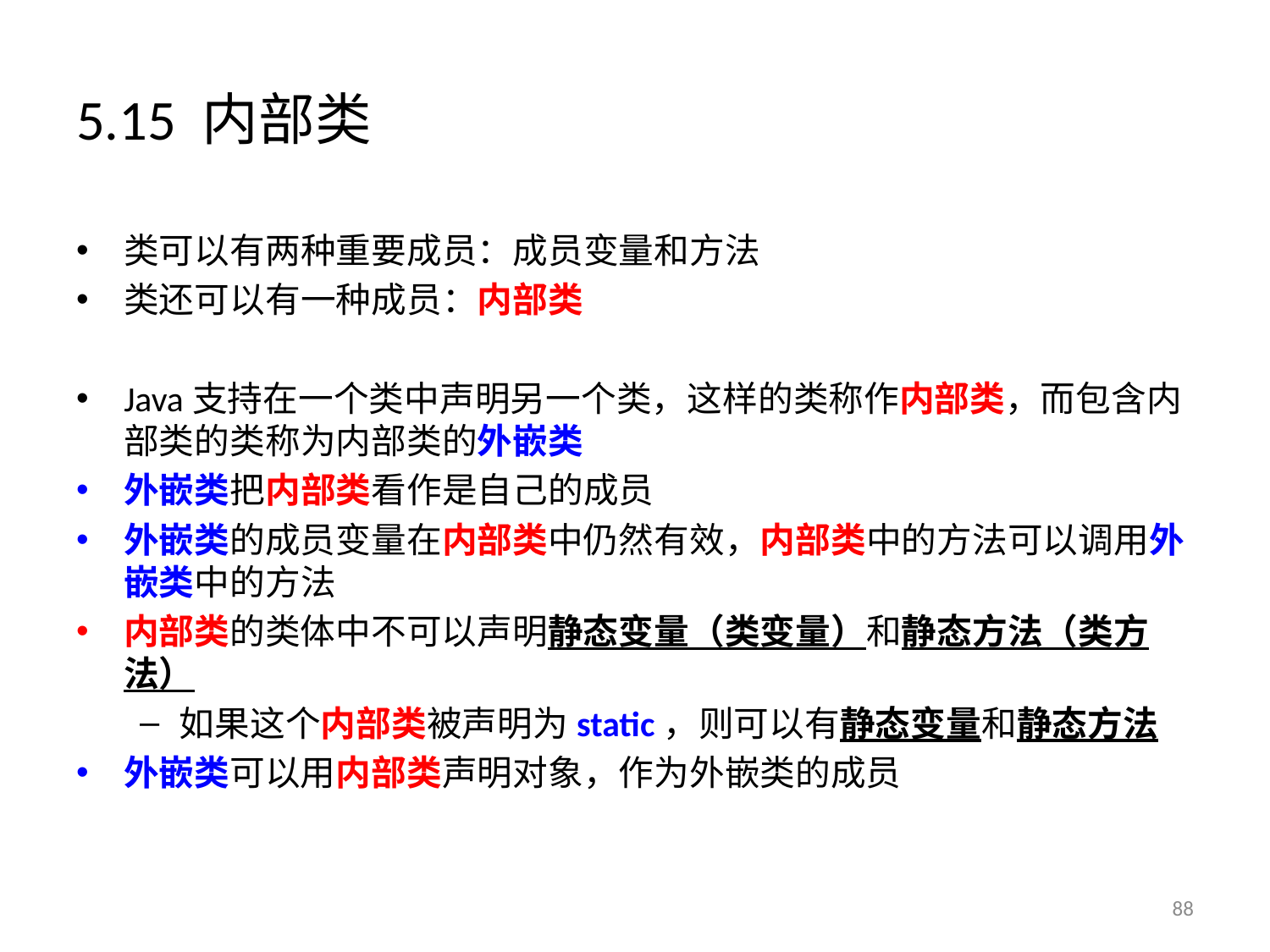

# 5.15 内部类
类可以有两种重要成员：成员变量和方法
类还可以有一种成员：内部类

Java支持在一个类中声明另一个类，这样的类称作内部类，而包含内部类的类称为内部类的外嵌类
外嵌类把内部类看作是自己的成员
外嵌类的成员变量在内部类中仍然有效，内部类中的方法可以调用外嵌类中的方法
内部类的类体中不可以声明静态变量（类变量）和静态方法（类方法）
如果这个内部类被声明为static，则可以有静态变量和静态方法
外嵌类可以用内部类声明对象，作为外嵌类的成员
88